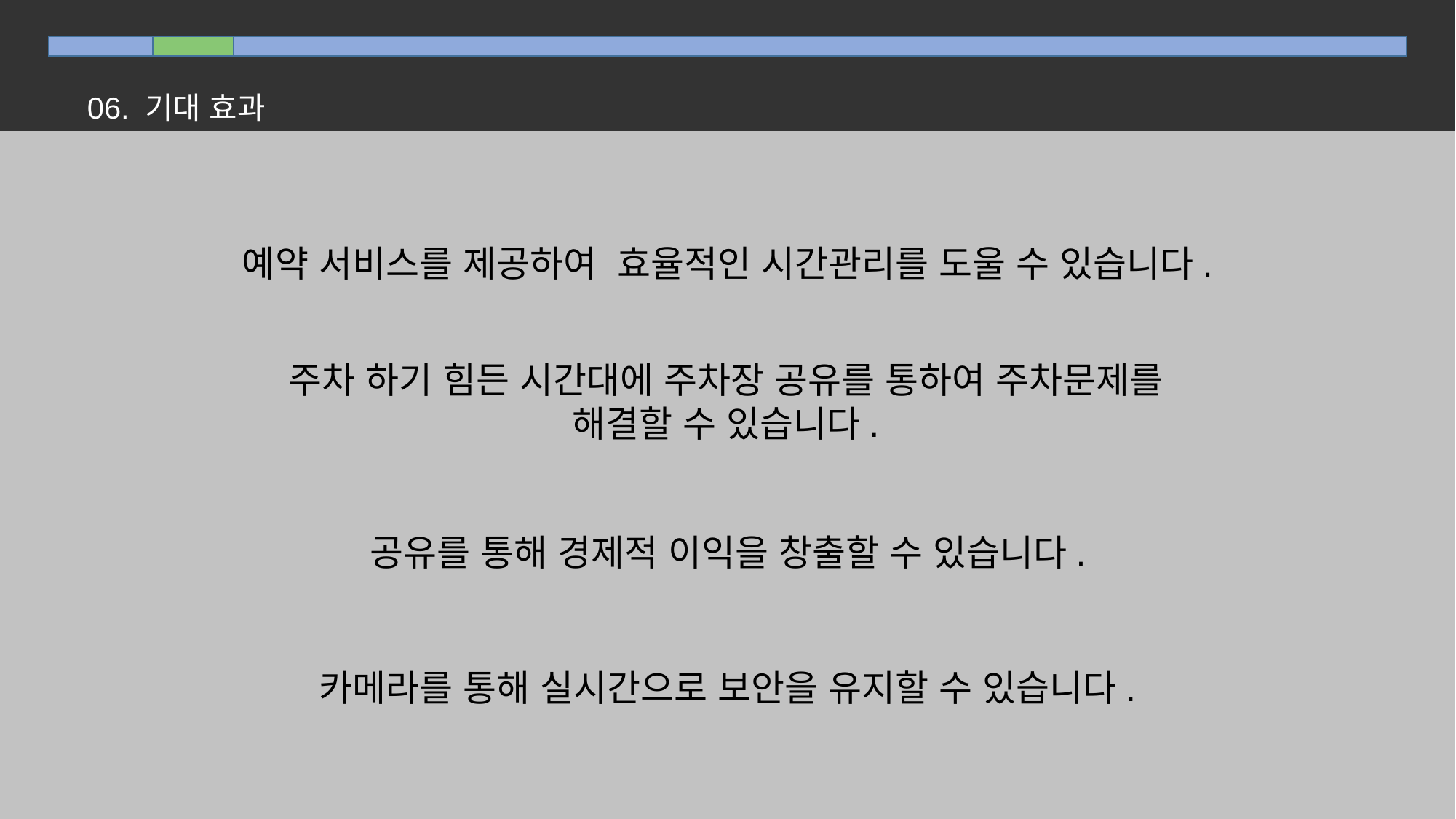

06. 기대 효과

예약 서비스를 제공하여  효율적인 시간관리를 도울 수 있습니다.
주차 하기 힘든 시간대에 주차장 공유를 통하여 주차문제를 해결할 수 있습니다.
공유를 통해 경제적 이익을 창출할 수 있습니다.

카메라를 통해 실시간으로 보안을 유지할 수 있습니다.